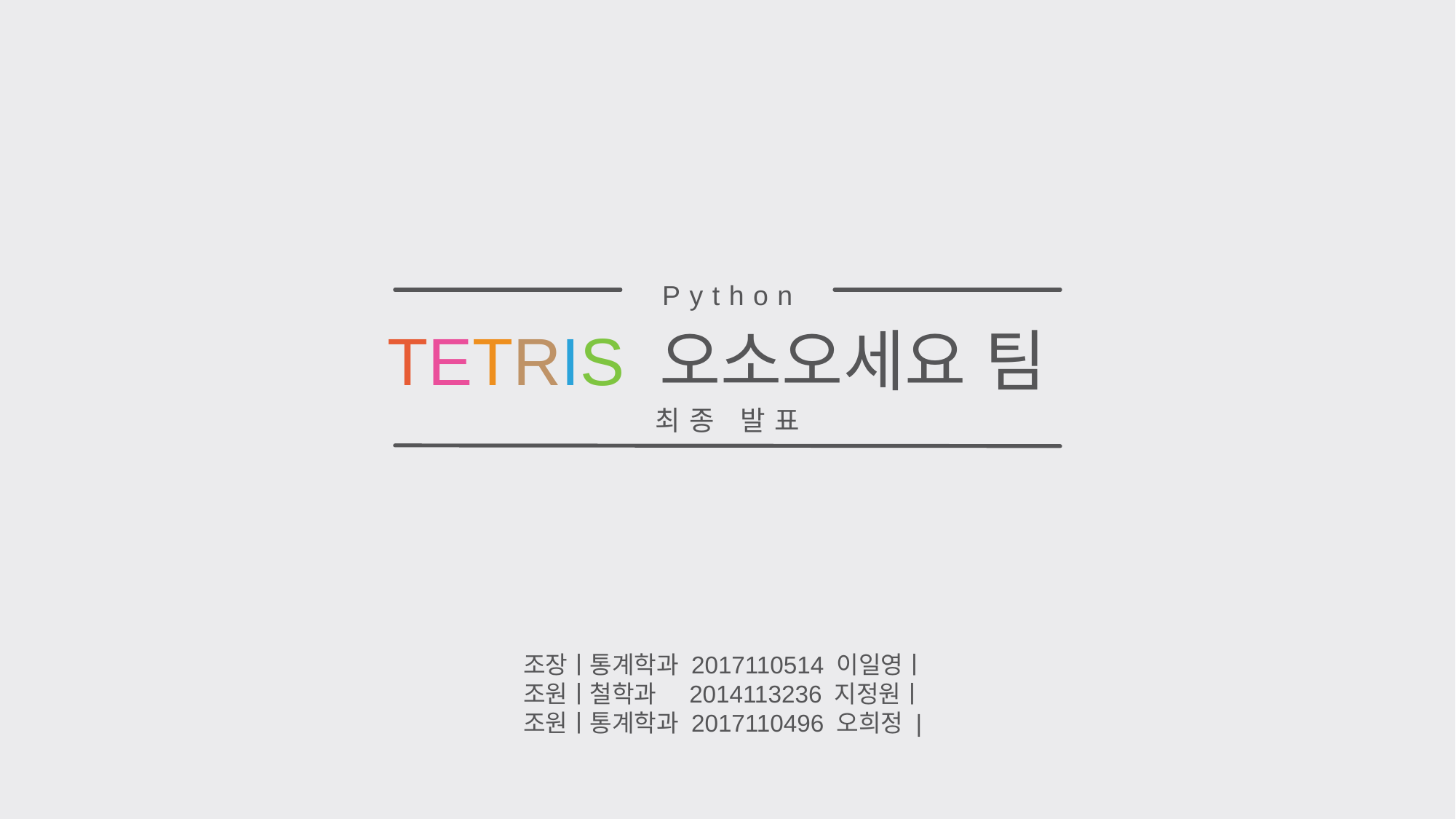

Python
TETRIS 오소오세요 팀
최종 발표
조장ㅣ통계학과 2017110514 이일영ㅣ
조원ㅣ철학과    2014113236 지정원ㅣ
조원ㅣ통계학과 2017110496 오희정 |